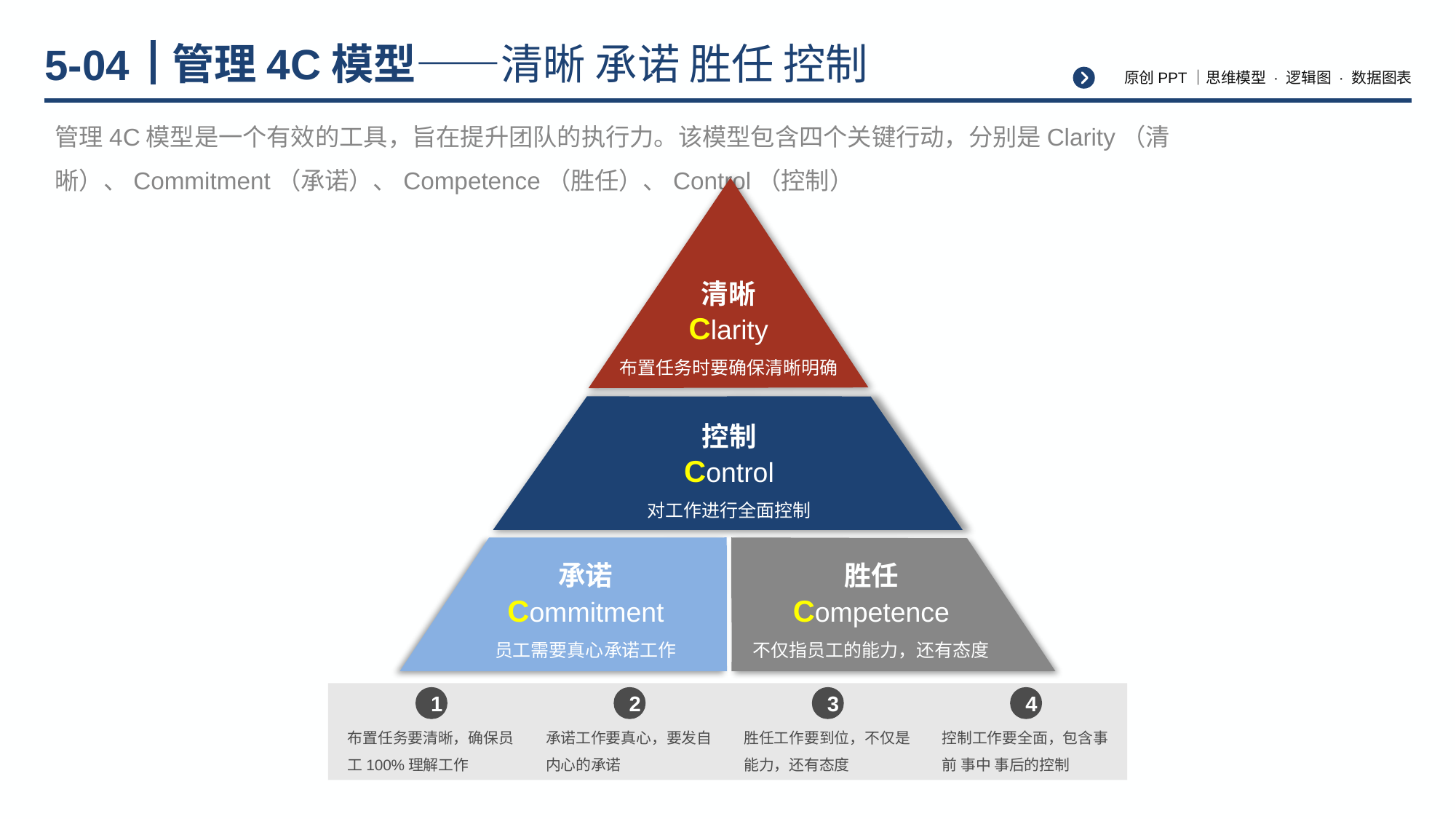

# 管理4C模型——清晰 承诺 胜任 控制
5-04
管理4C模型是一个有效的工具，旨在提升团队的执行力。该模型包含四个关键行动，分别是Clarity（清晰）、Commitment（承诺）、Competence（胜任）、Control（控制）

清晰
Clarity
布置任务时要确保清晰明确

控制
Control
对工作进行全面控制

承诺
Commitment
员工需要真心承诺工作
胜任
Competence
不仅指员工的能力，还有态度

1
2
3
4
布置任务要清晰，确保员工100%理解工作
承诺工作要真心，要发自内心的承诺
胜任工作要到位，不仅是能力，还有态度
控制工作要全面，包含事前 事中 事后的控制